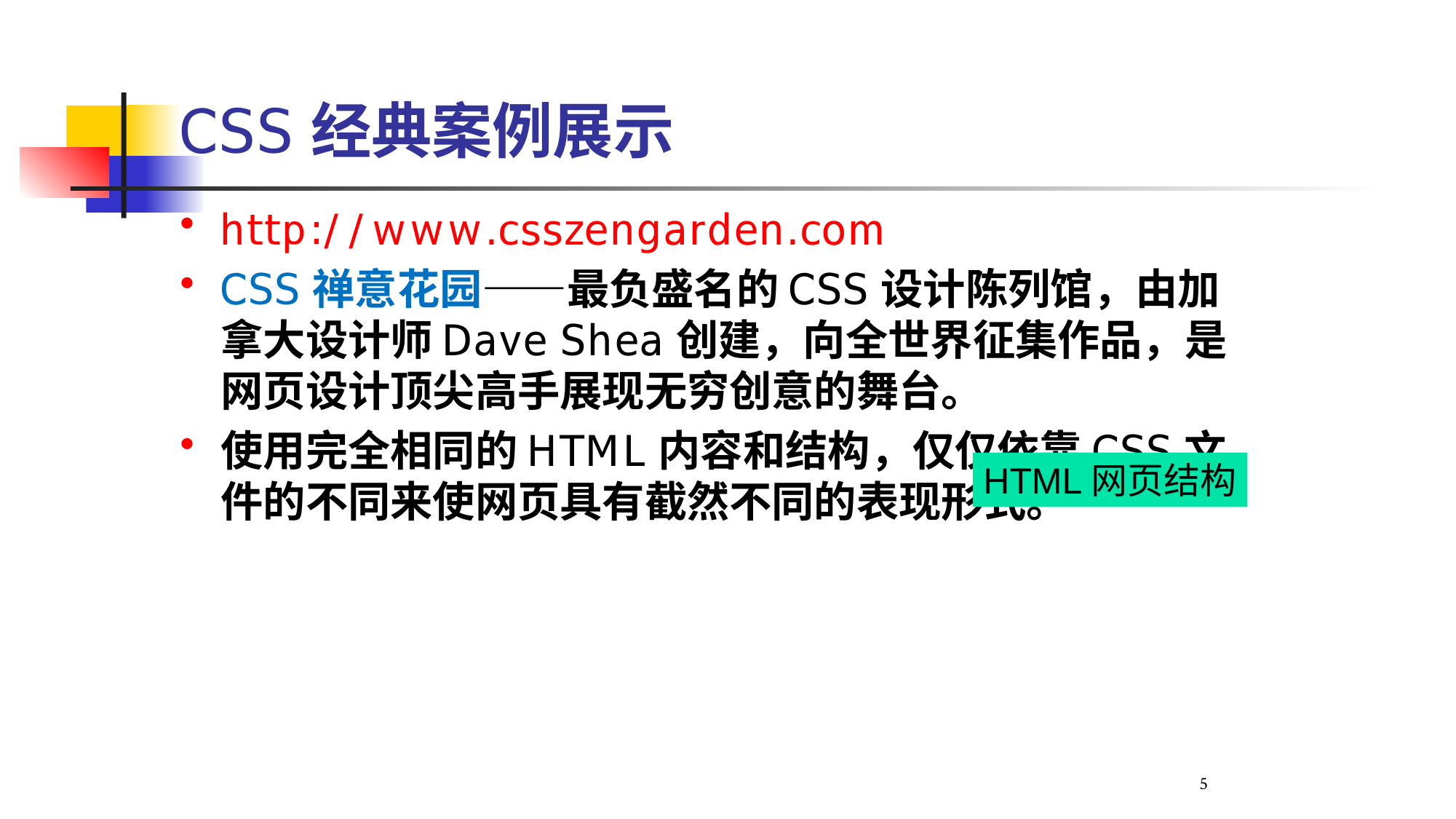

CSS经典案例展示
http://www.csszengarden.com
CSS禅意花园——最负盛名的CSS设计陈列馆，由加拿大设计师Dave Shea创建，向全世界征集作品，是网页设计顶尖高手展现无穷创意的舞台。
使用完全相同的HTML内容和结构，仅仅依靠CSS文件的不同来使网页具有截然不同的表现形式。

HTML网页结构
5